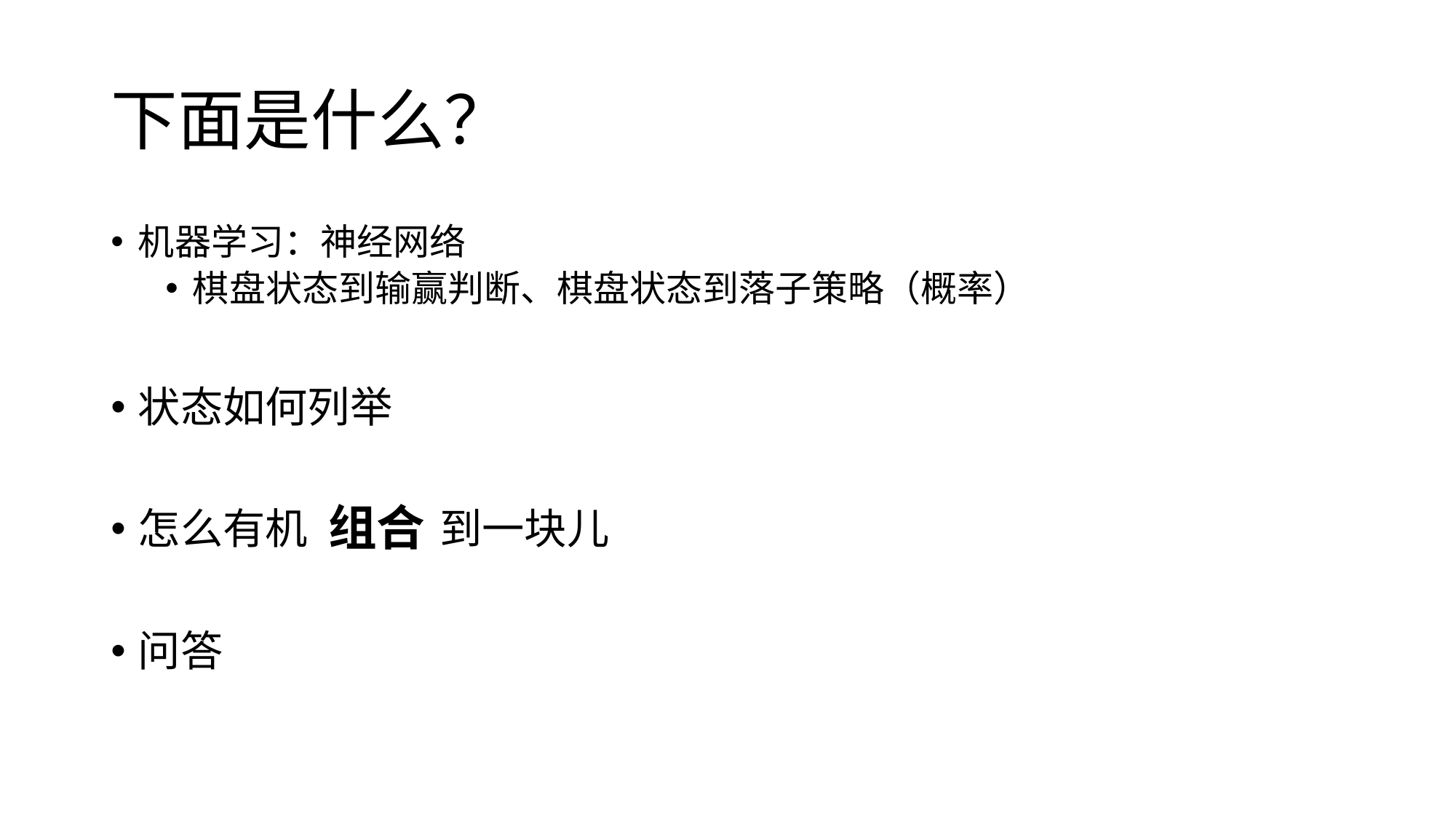

# 下面是什么？
机器学习：神经网络
棋盘状态到输赢判断、棋盘状态到落子策略（概率）

状态如何列举

怎么有机              到一块儿

问答
组合